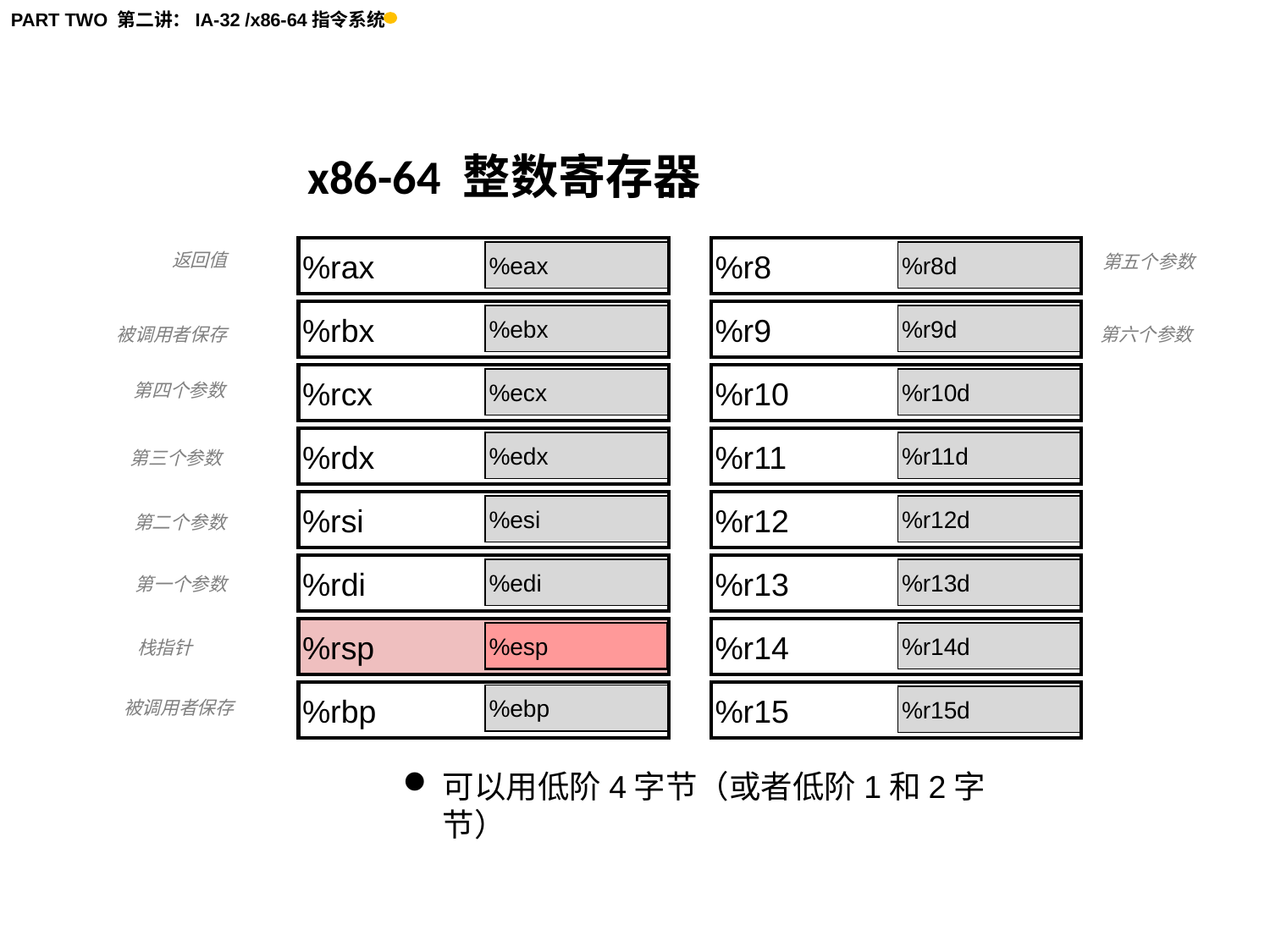

PART TWO 第二讲：IA-32 /x86-64指令系统

x86-64 整数寄存器
%rax
%r8
返回值
%eax
%r8d
第五个参数
%rbx
%r9
%ebx
%r9d
被调用者保存
第六个参数
%rcx
%r10
%ecx
%r10d
第四个参数
%rdx
%r11
%edx
%r11d
第三个参数
%rsi
%r12
%esi
%r12d
第二个参数
%rdi
%r13
%edi
%r13d
第一个参数
%rsp
%r14
%esp
%r14d
栈指针
%rbp
%r15
%ebp
%r15d
被调用者保存
可以用低阶4字节（或者低阶1和2字节）